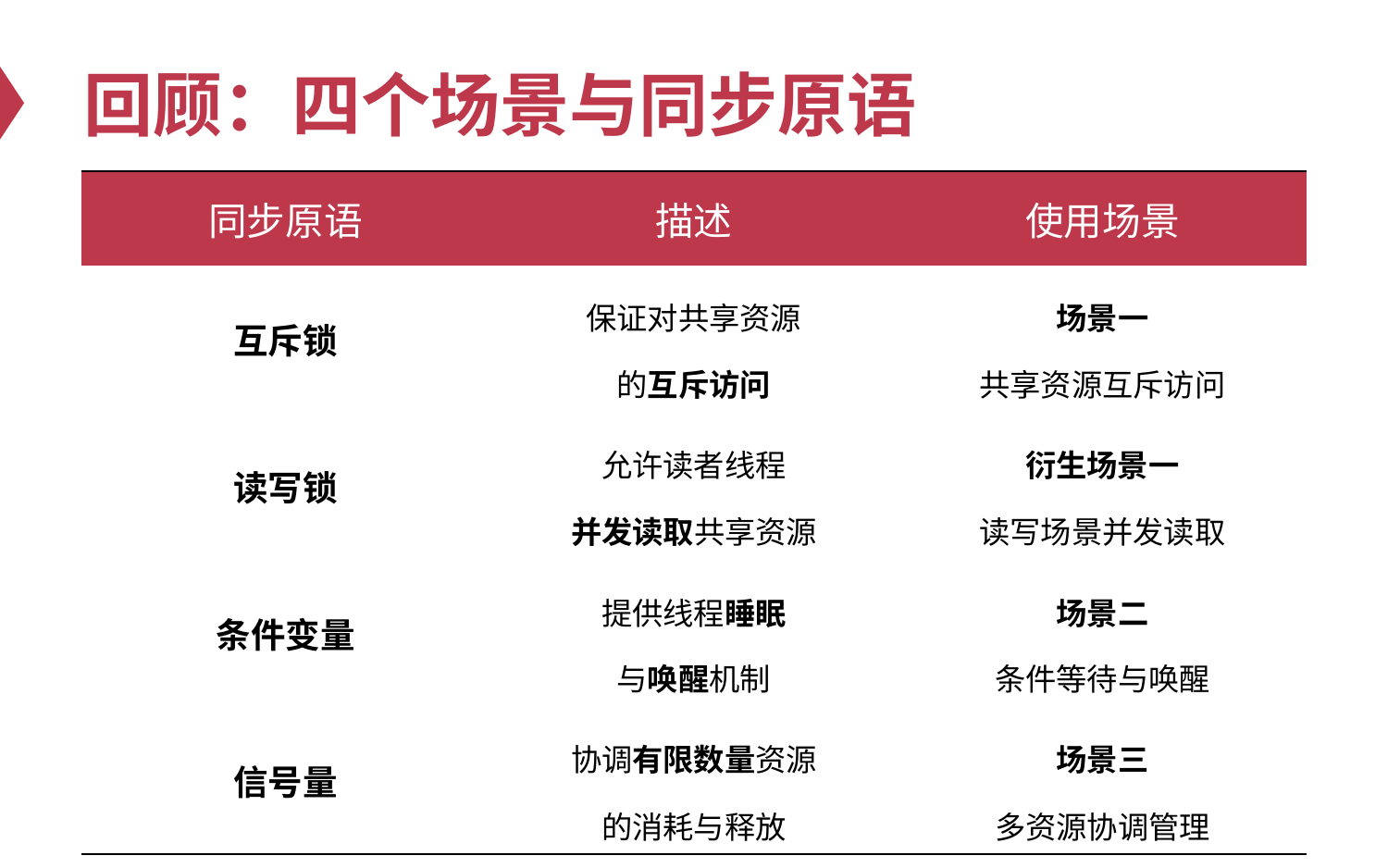

# 回顾：四个场景与同步原语
| 同步原语 | 描述 | 使用场景 |
| --- | --- | --- |
| 互斥锁 | 保证对共享资源 的互斥访问 | 场景一 共享资源互斥访问 |
| 读写锁 | 允许读者线程 并发读取共享资源 | 衍生场景一 读写场景并发读取 |
| 条件变量 | 提供线程睡眠 与唤醒机制 | 场景二 条件等待与唤醒 |
| 信号量 | 协调有限数量资源 的消耗与释放 | 场景三 多资源协调管理 |
3
上海交通大学并行与分布式系统研究所（IPADS@SJTU）